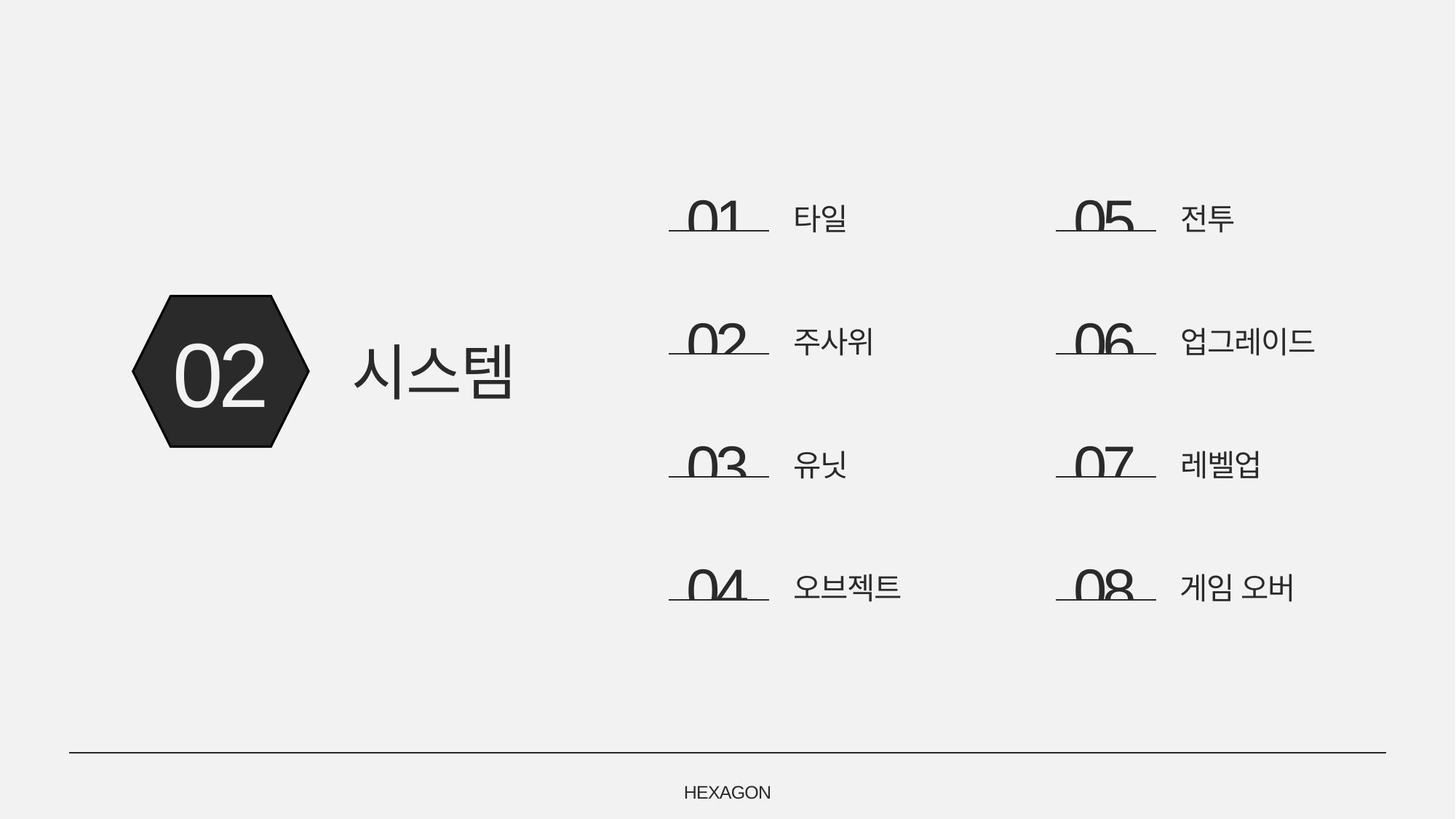

01
타일

05
전투

02
주사위

06
업그레이드

02
시스템
03
유닛

07
레벨업

08
게임 오버

04
오브젝트

HEXAGON